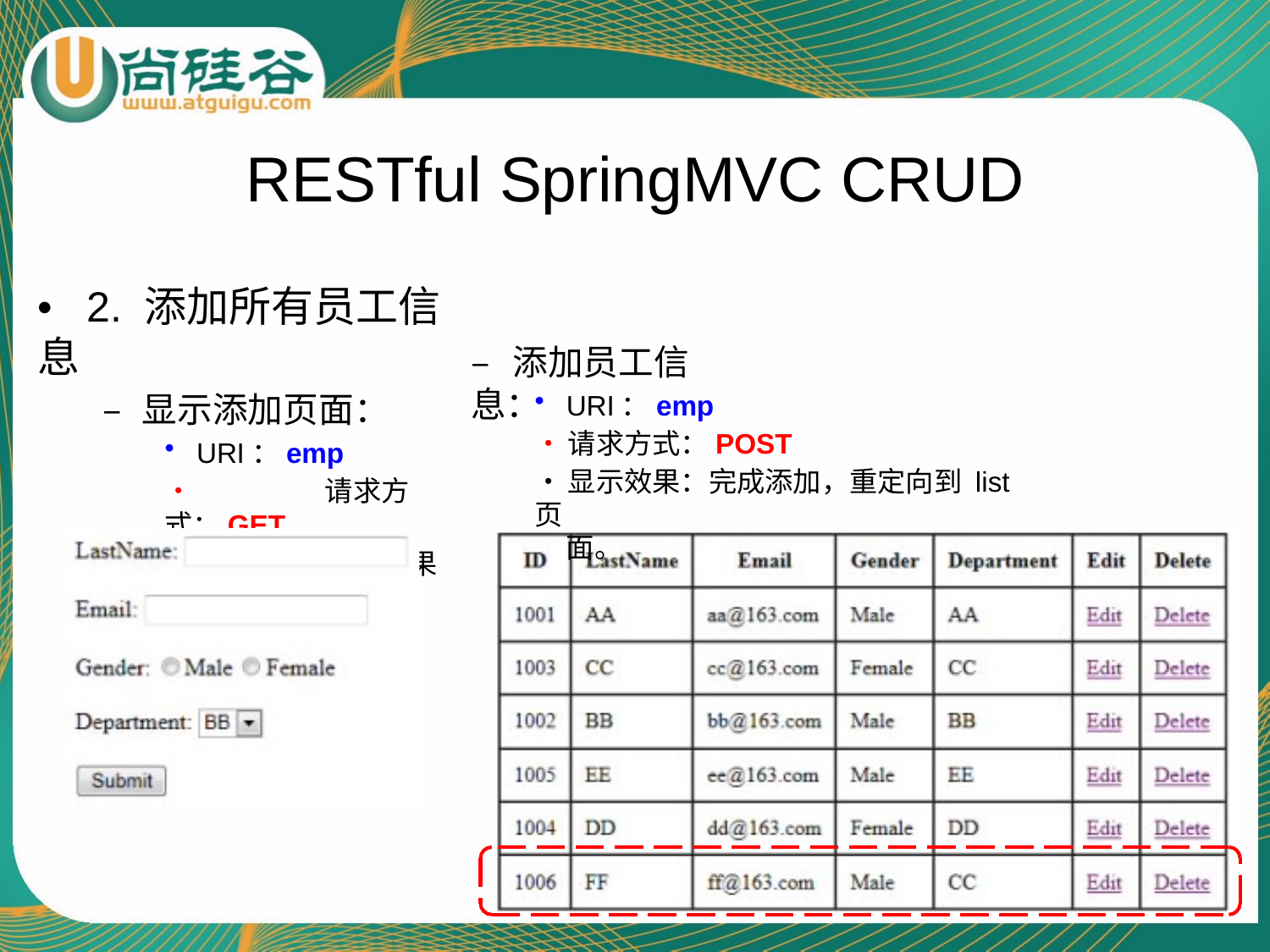

# RESTful SpringMVC CRUD
•	2. 添加所有员工信息
–	显示添加页面：
URI：emp
•	请求方式：GET
•	显示效果
–	添加员工信息：
URI：emp
•	请求方式：POST
•	显示效果：完成添加，重定向到 list 页
面。